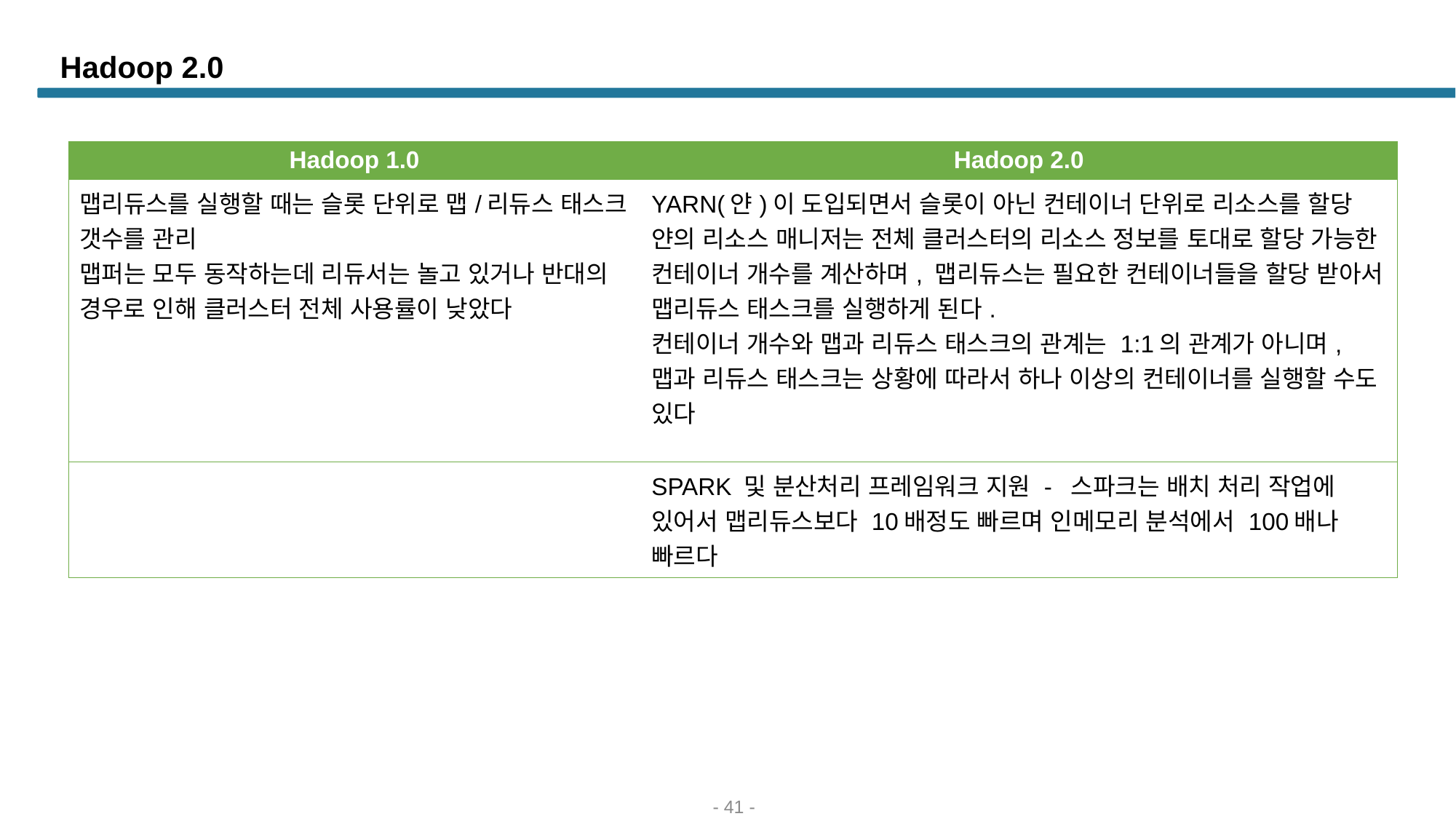

# Hadoop 2.0
| Hadoop 1.0 | Hadoop 2.0 |
| --- | --- |
| 맵리듀스를 실행할 때는 슬롯 단위로 맵/리듀스 태스크 갯수를 관리 맵퍼는 모두 동작하는데 리듀서는 놀고 있거나 반대의 경우로 인해 클러스터 전체 사용률이 낮았다 | YARN(얀)이 도입되면서 슬롯이 아닌 컨테이너 단위로 리소스를 할당 얀의 리소스 매니저는 전체 클러스터의 리소스 정보를 토대로 할당 가능한 컨테이너 개수를 계산하며, 맵리듀스는 필요한 컨테이너들을 할당 받아서 맵리듀스 태스크를 실행하게 된다. 컨테이너 개수와 맵과 리듀스 태스크의 관계는 1:1의 관계가 아니며, 맵과 리듀스 태스크는 상황에 따라서 하나 이상의 컨테이너를 실행할 수도 있다 |
|  | SPARK 및 분산처리 프레임워크 지원 - 스파크는 배치 처리 작업에 있어서 맵리듀스보다 10배정도 빠르며 인메모리 분석에서 100배나 빠르다 |
- 41 -